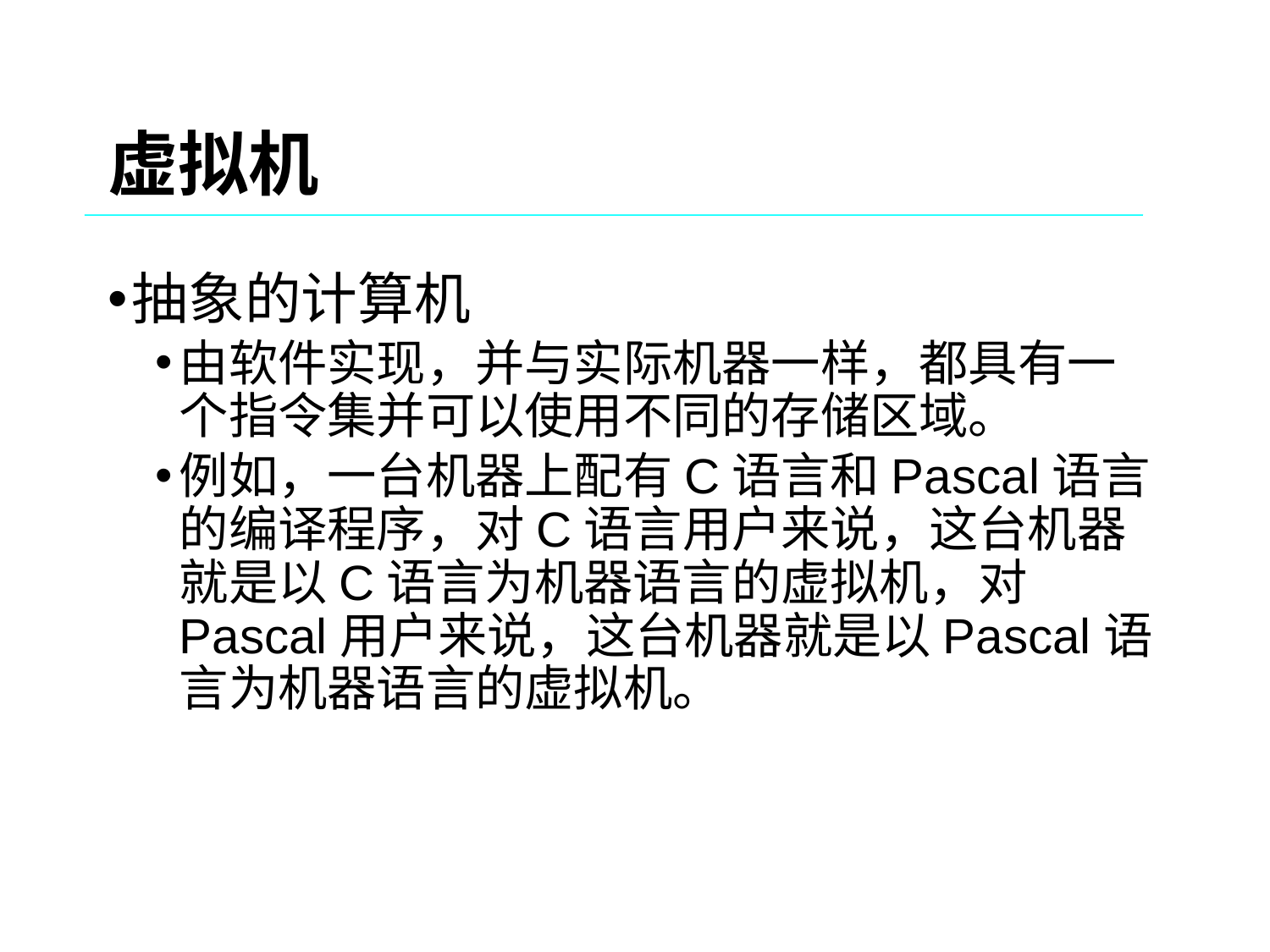

虚拟机

抽象的计算机
由软件实现，并与实际机器一样，都具有一个指令集并可以使用不同的存储区域。
例如，一台机器上配有C语言和Pascal语言的编译程序，对C语言用户来说，这台机器就是以C语言为机器语言的虚拟机，对Pascal用户来说，这台机器就是以Pascal语言为机器语言的虚拟机。